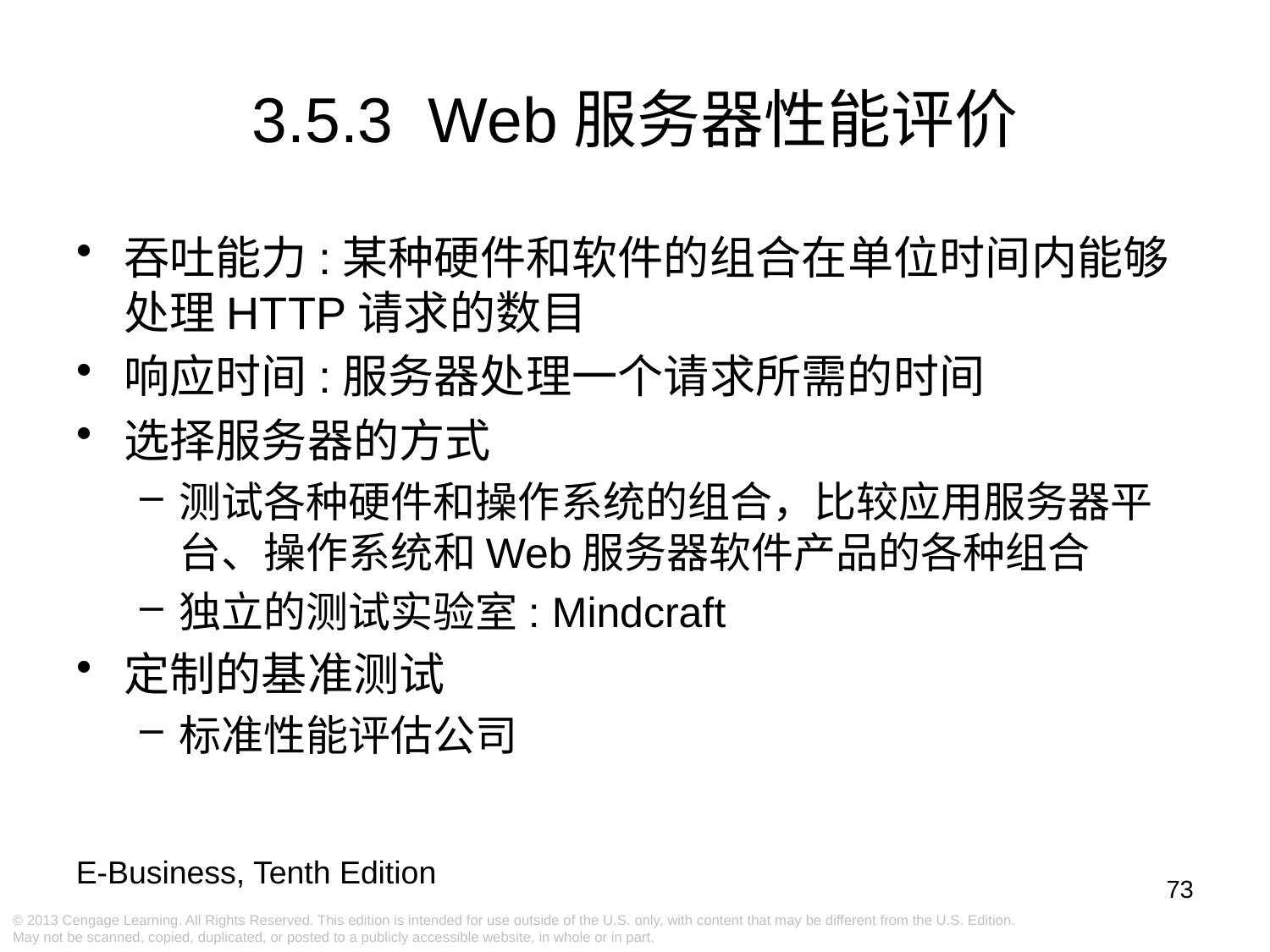

# 3.5.3  Web服务器性能评价
吞吐能力:某种硬件和软件的组合在单位时间内能够处理HTTP请求的数目
响应时间:服务器处理一个请求所需的时间
选择服务器的方式
测试各种硬件和操作系统的组合，比较应用服务器平台、操作系统和Web服务器软件产品的各种组合
独立的测试实验室: Mindcraft
定制的基准测试
标准性能评估公司
73